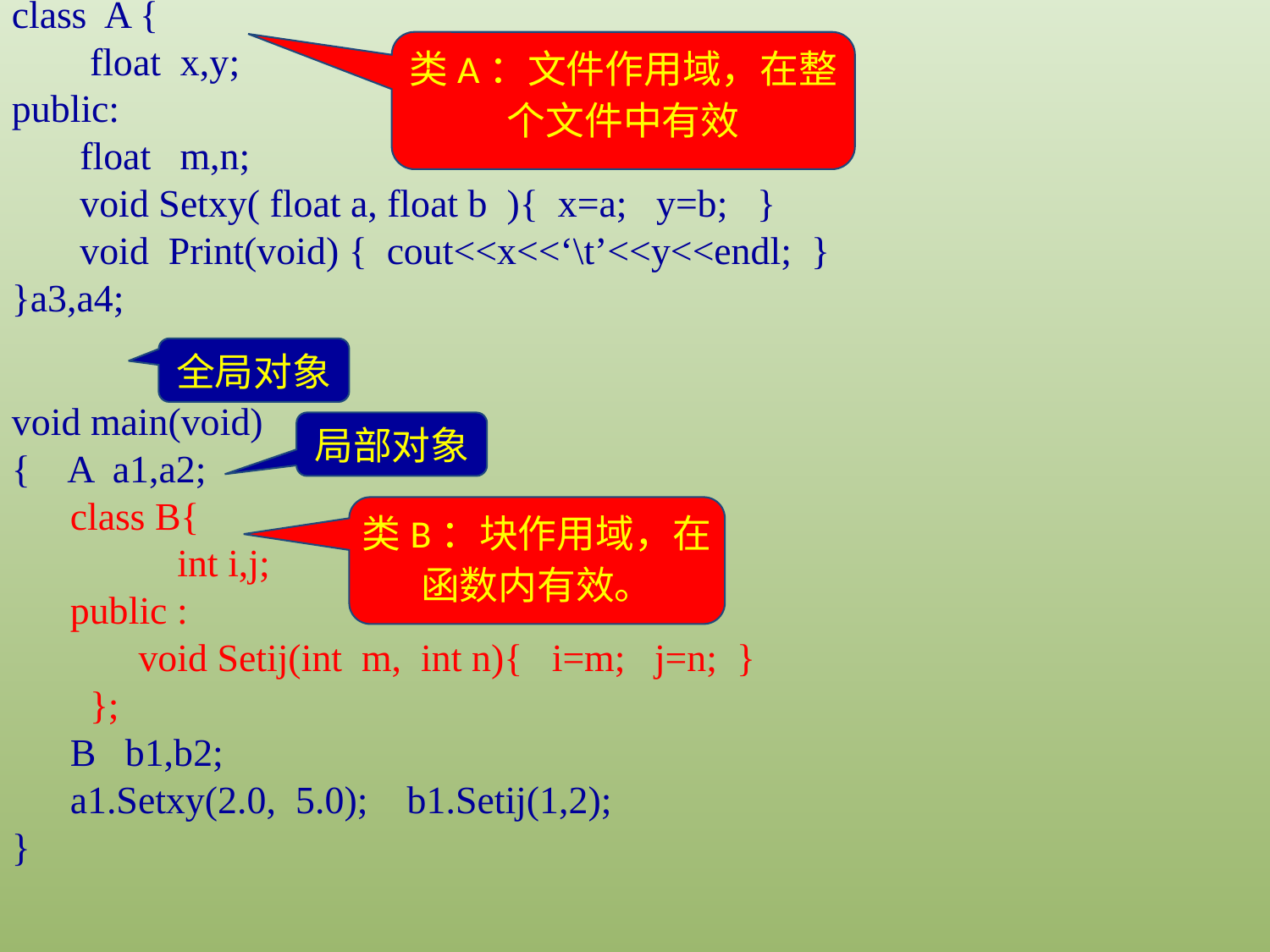

class  A {
        float  x,y;
public:
       float   m,n;
       void Setxy( float a, float b  ){  x=a;   y=b;   }
       void  Print(void) {  cout<<x<<‘\t’<<y<<endl;  }
}a3,a4;
类A：文件作用域，在整个文件中有效
全局对象
void main(void)
{    A  a1,a2;
      class B{
                 int i,j;
      public :
             void Setij(int  m,  int n){   i=m;   j=n;  }
        };
      B   b1,b2;
      a1.Setxy(2.0,  5.0);    b1.Setij(1,2);
}
局部对象
类B：块作用域，在函数内有效。
622